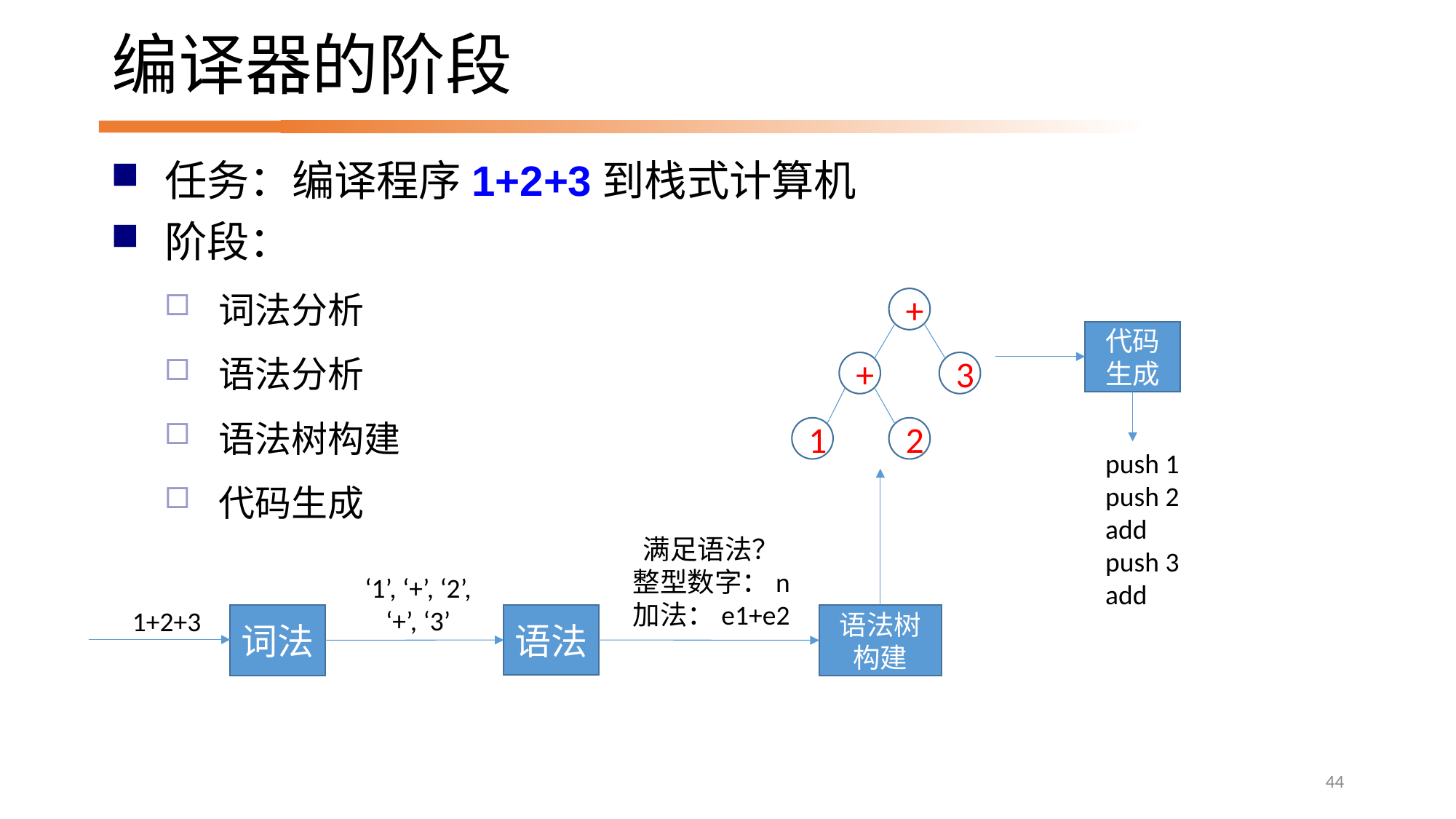

# 编译器的阶段
任务：编译程序1+2+3到栈式计算机
阶段：
词法分析
语法分析
语法树构建
代码生成
+
代码生成
+
3
1
2
push 1
push 2
add
push 3
add
满足语法？
整型数字：n
加法：e1+e2
‘1’, ‘+’, ‘2’, ‘+’, ‘3’
1+2+3
语法
词法
语法树构建
44